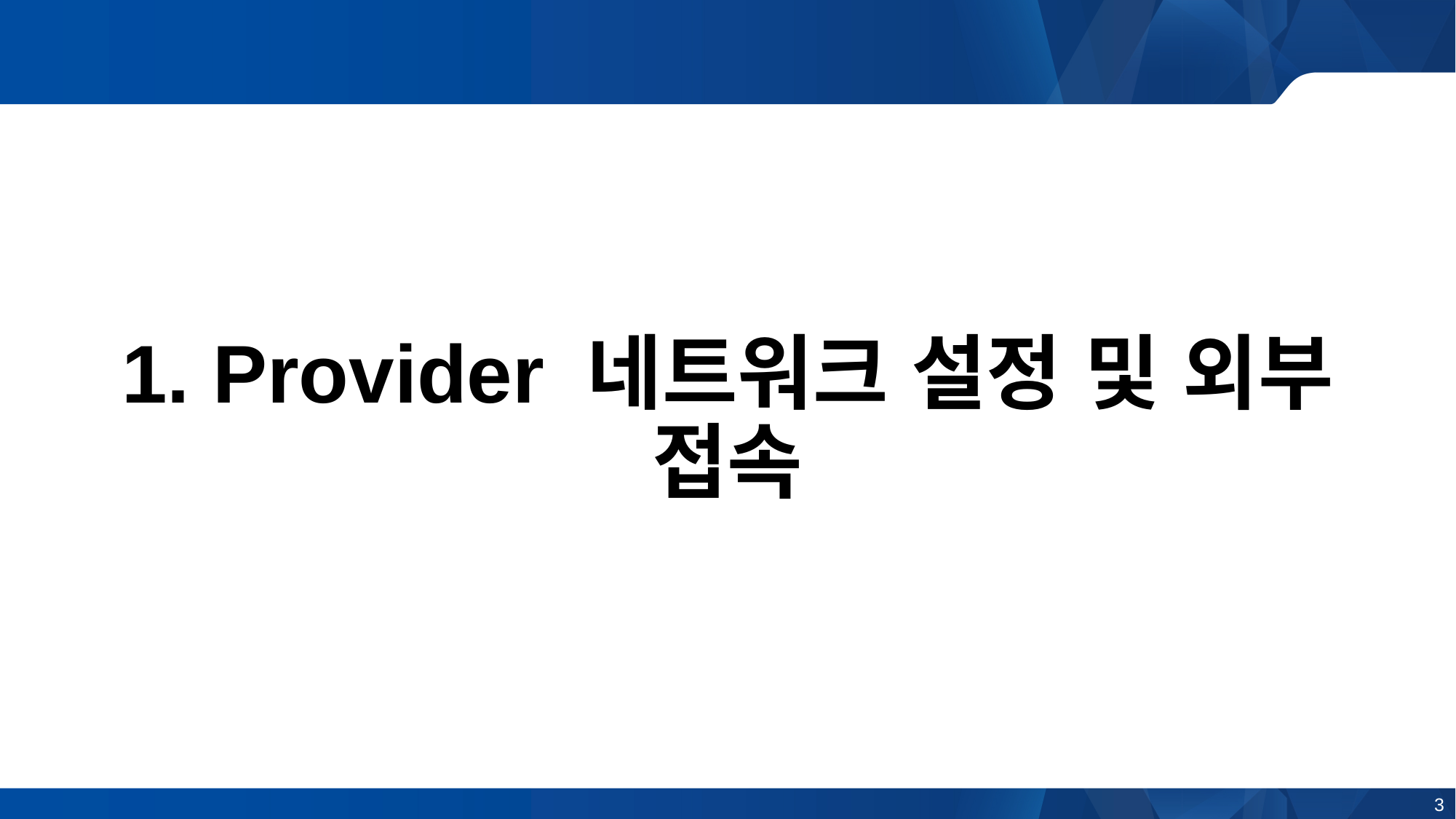

# 1. Provider 네트워크 설정 및 외부 접속
3